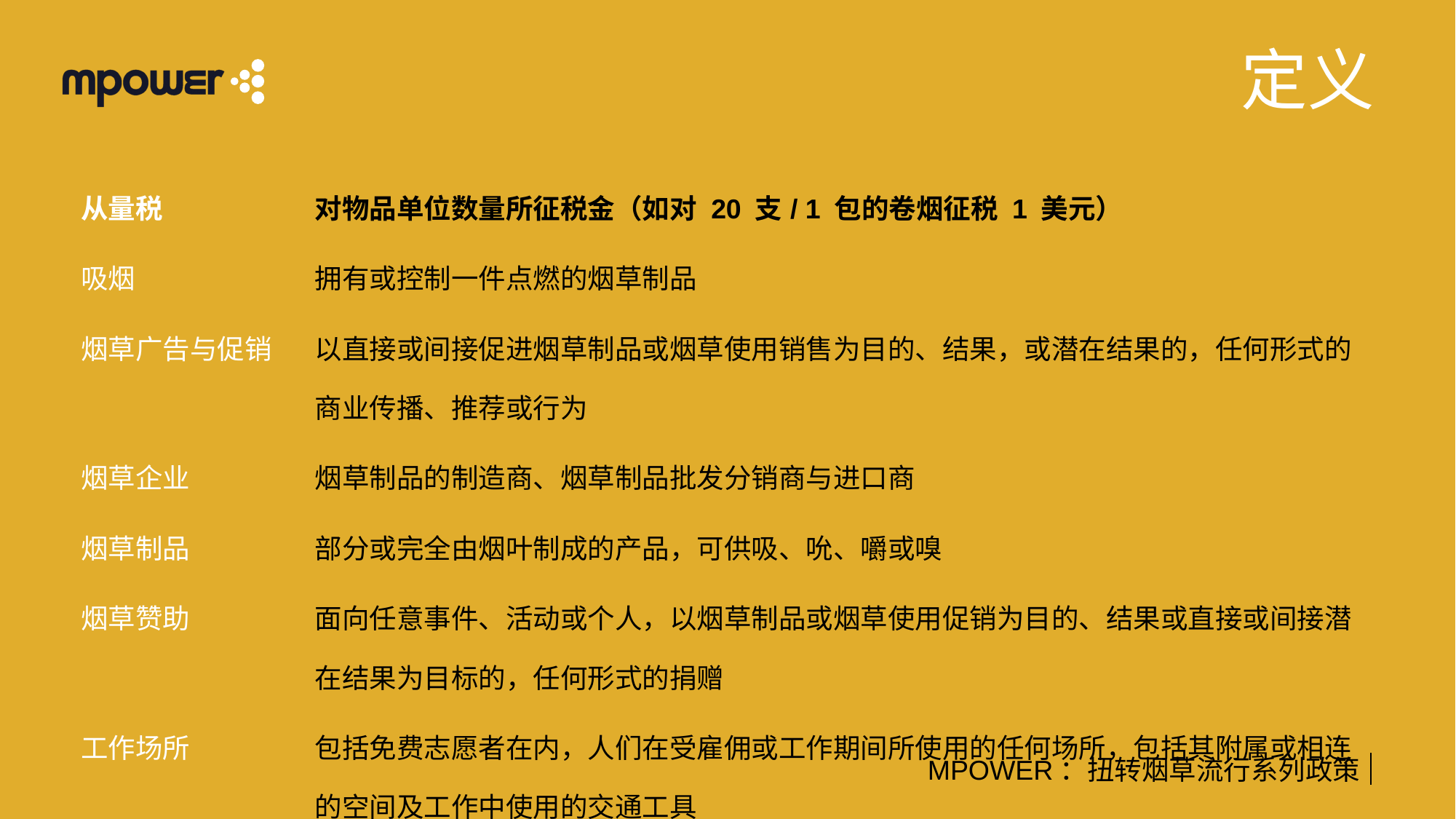

# 定义
| 从量税 | 对物品单位数量所征税金（如对 20 支/ 1 包的卷烟征税 1 美元） |
| --- | --- |
| 吸烟 | 拥有或控制一件点燃的烟草制品 |
| 烟草广告与促销 | 以直接或间接促进烟草制品或烟草使用销售为目的、结果，或潜在结果的，任何形式的商业传播、推荐或行为 |
| 烟草企业 | 烟草制品的制造商、烟草制品批发分销商与进口商 |
| 烟草制品 | 部分或完全由烟叶制成的产品，可供吸、吮、嚼或嗅 |
| 烟草赞助 | 面向任意事件、活动或个人，以烟草制品或烟草使用促销为目的、结果或直接或间接潜在结果为目标的，任何形式的捐赠 |
| 工作场所 | 包括免费志愿者在内，人们在受雇佣或工作期间所使用的任何场所，包括其附属或相连的空间及工作中使用的交通工具 |